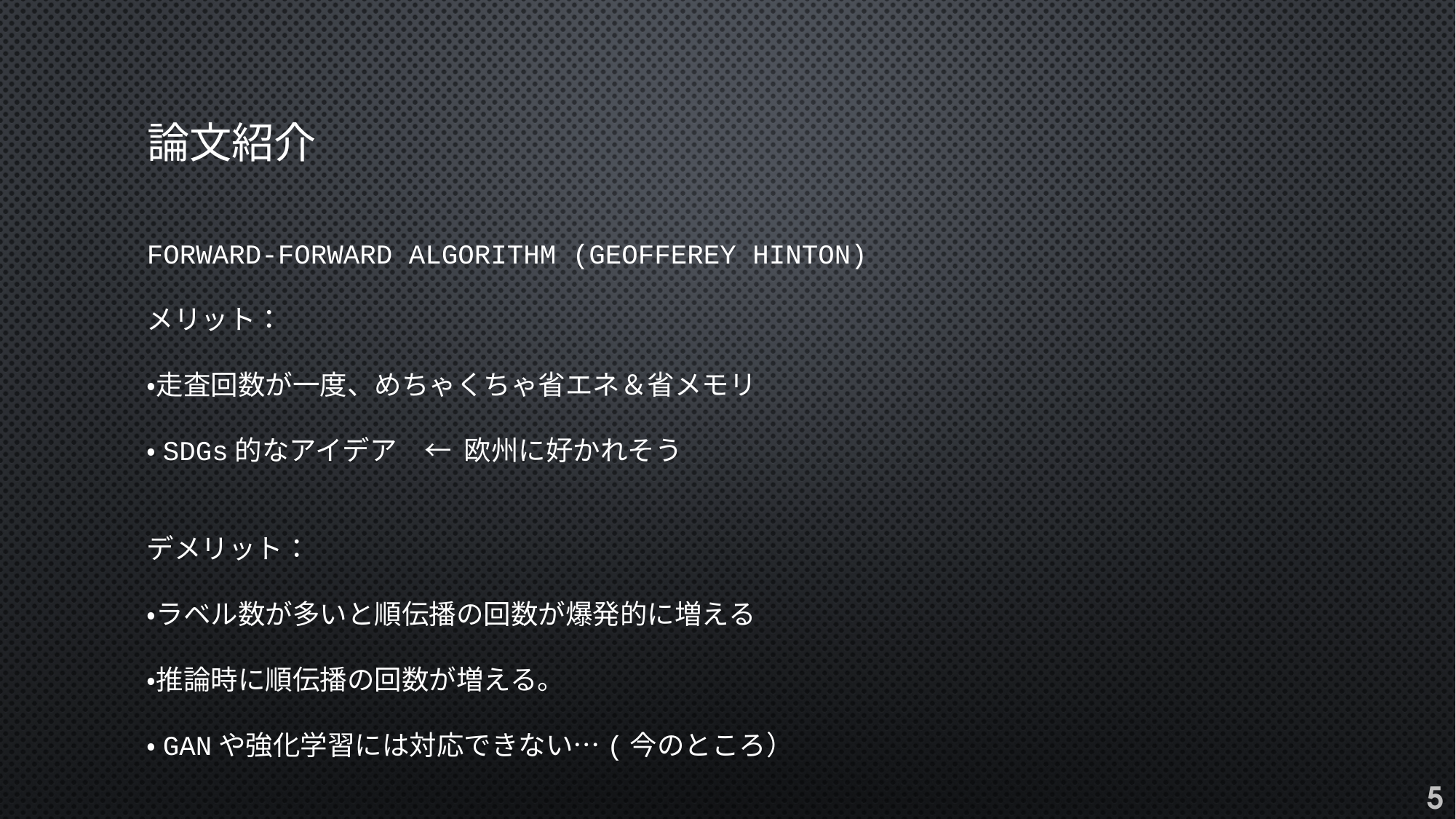

# 論文紹介

FORWARD-FORWARD ALGORITHM (GEOFFEREY HINTON)

メリット：

・走査回数が一度、めちゃくちゃ省エネ＆省メモリ

・SDGs的なアイデア　←  欧州に好かれそう

デメリット：

・ラベル数が多いと順伝播の回数が爆発的に増える

・推論時に順伝播の回数が増える。

・GANや強化学習には対応できない…(今のところ）
5